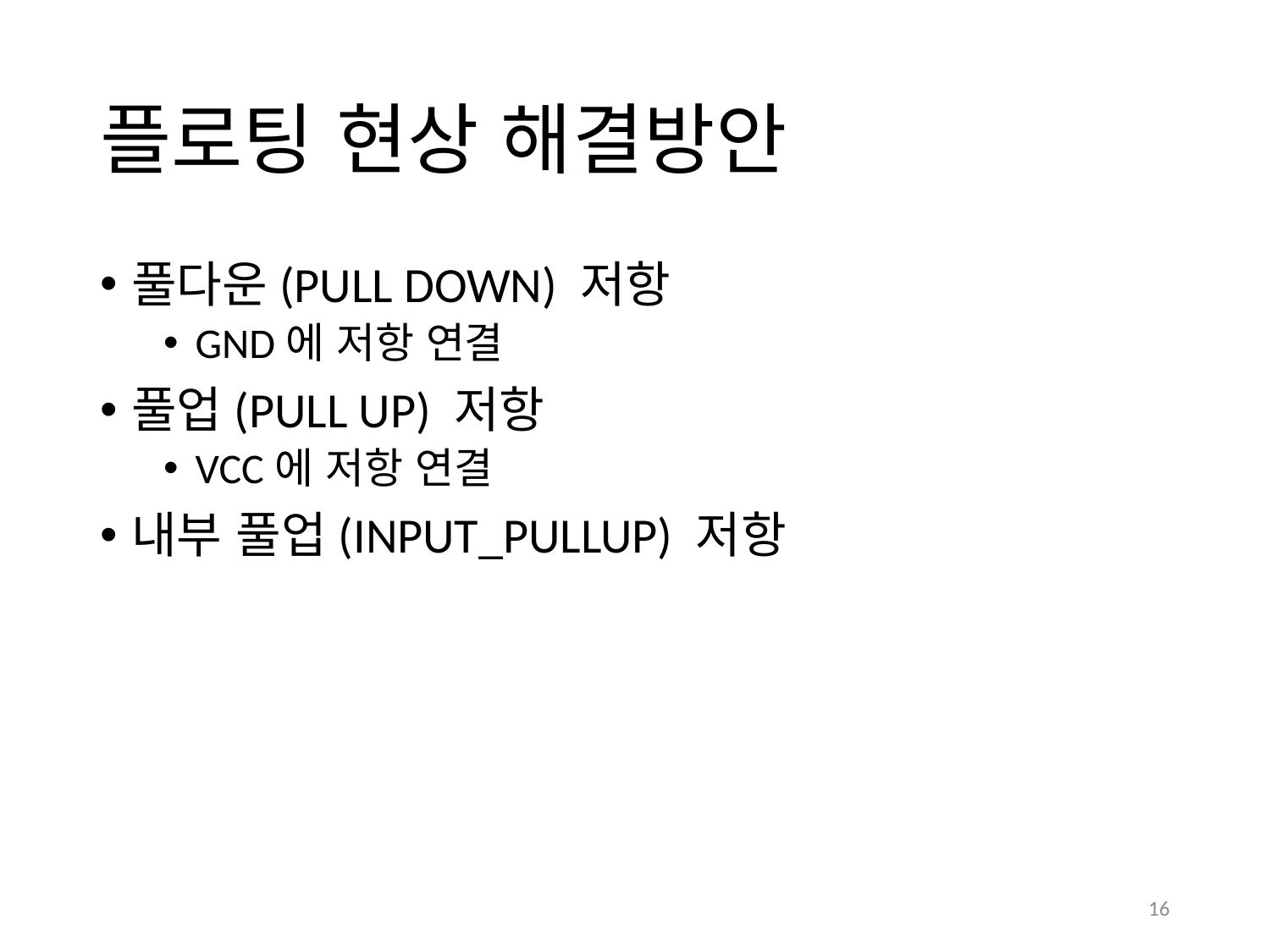

# 플로팅 현상 해결방안
풀다운(PULL DOWN) 저항
GND에 저항 연결
풀업(PULL UP) 저항
VCC에 저항 연결
내부 풀업(INPUT_PULLUP) 저항

16